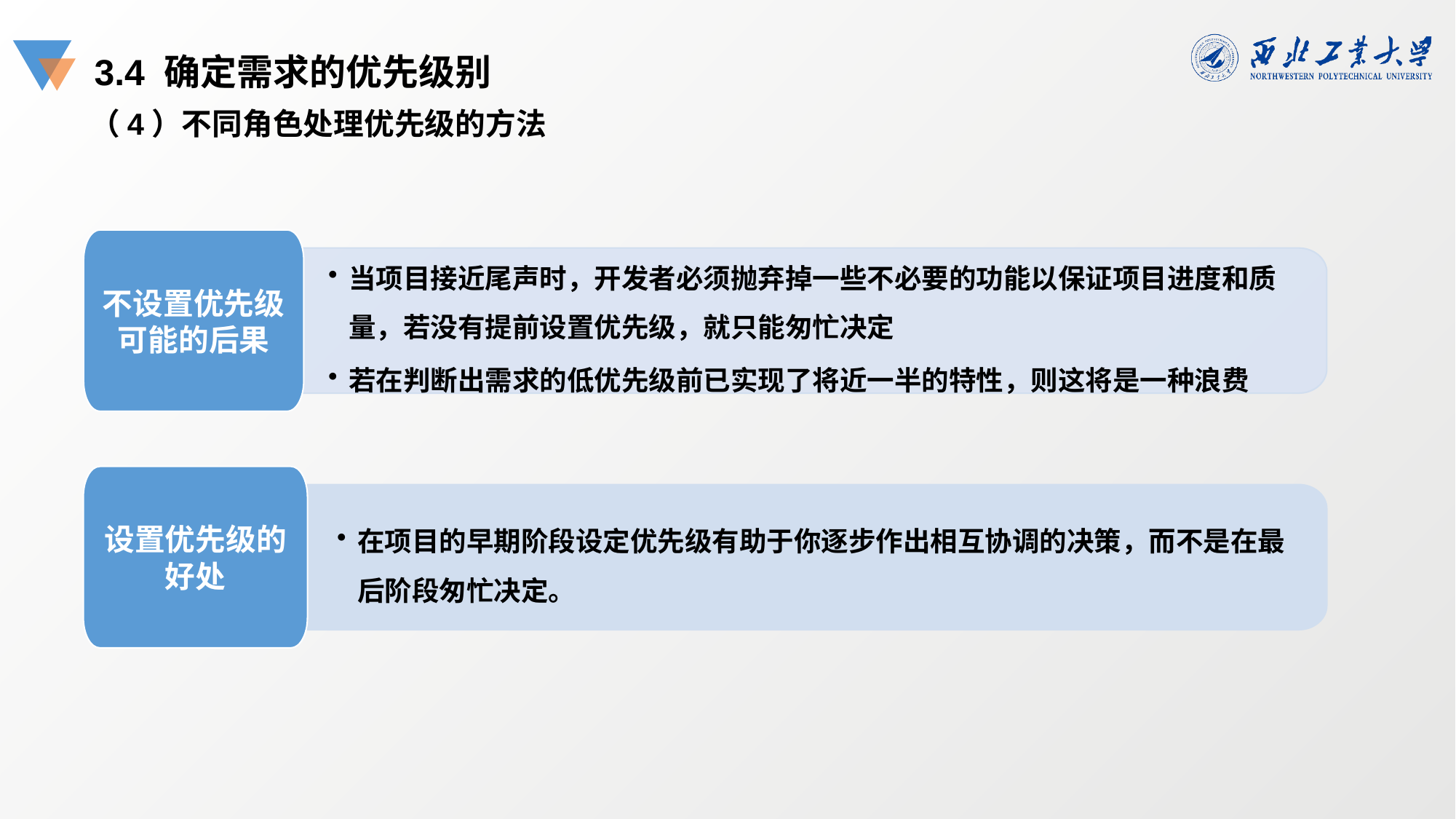

3.4 确定需求的优先级别
（4）不同角色处理优先级的方法
不设置优先级可能的后果
当项目接近尾声时，开发者必须抛弃掉一些不必要的功能以保证项目进度和质量，若没有提前设置优先级，就只能匆忙决定
若在判断出需求的低优先级前已实现了将近一半的特性，则这将是一种浪费
设置优先级的好处
在项目的早期阶段设定优先级有助于你逐步作出相互协调的决策，而不是在最后阶段匆忙决定。
52